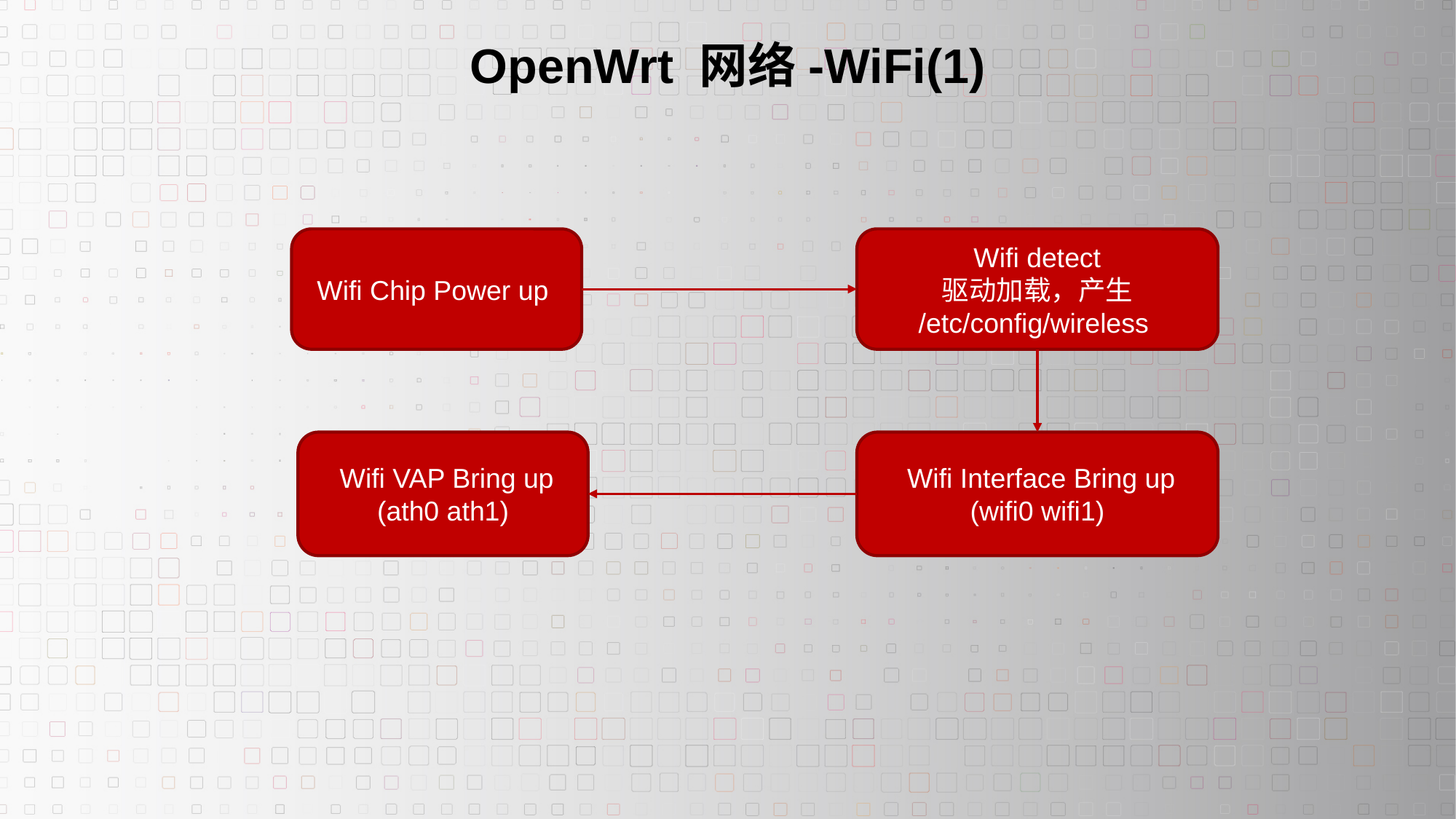

OpenWrt 网络-WiFi(1)
Wifi Chip Power up
Wifi detect
驱动加载，产生 /etc/config/wireless
 Wifi VAP Bring up
(ath0 ath1)
 Wifi Interface Bring up
(wifi0 wifi1)